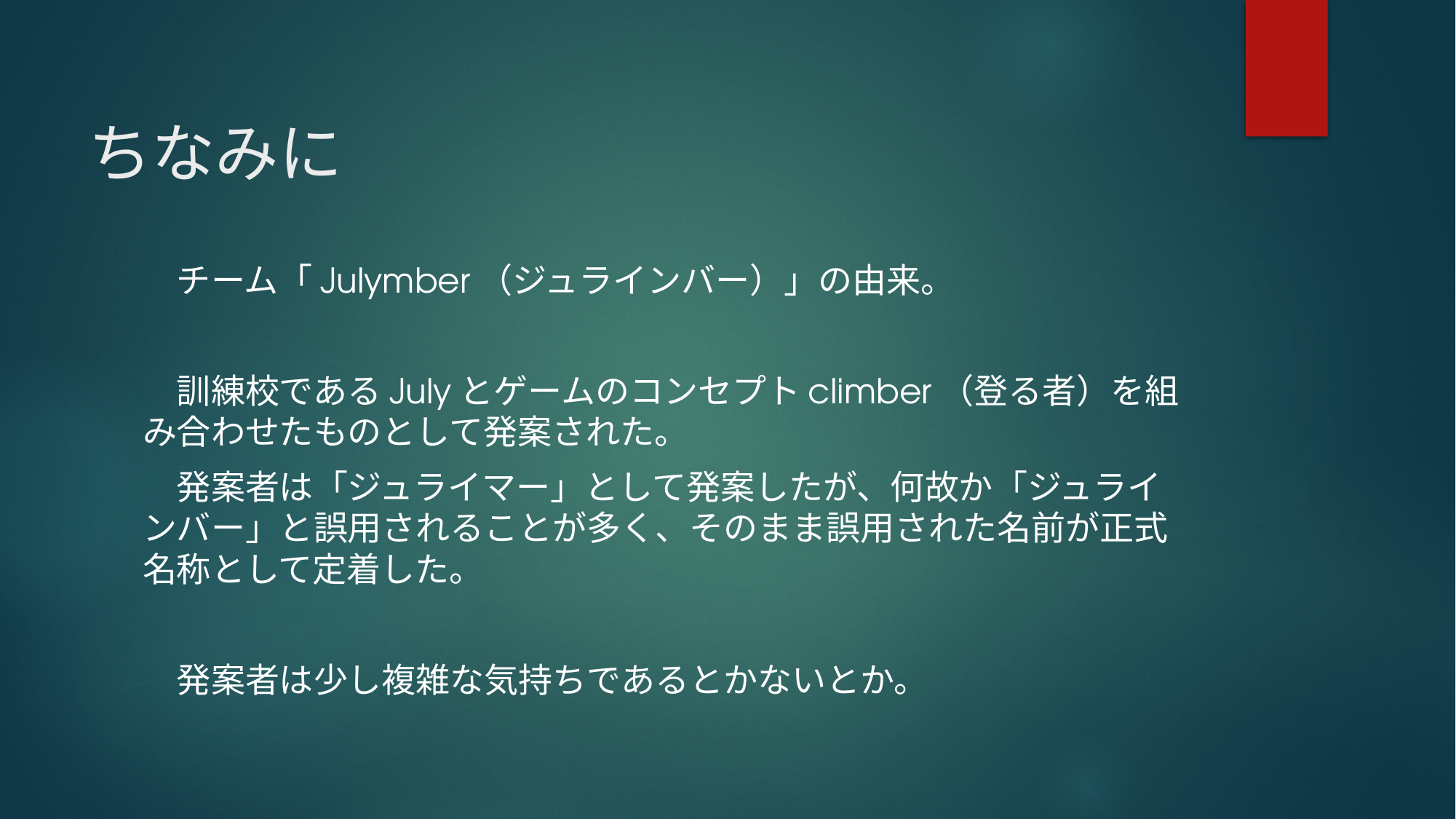

# ちなみに
　チーム「Julymber（ジュラインバー）」の由来。

　訓練校であるJulyとゲームのコンセプトclimber（登る者）を組み合わせたものとして発案された。
　発案者は「ジュライマー」として発案したが、何故か「ジュラインバー」と誤用されることが多く、そのまま誤用された名前が正式名称として定着した。

　発案者は少し複雑な気持ちであるとかないとか。